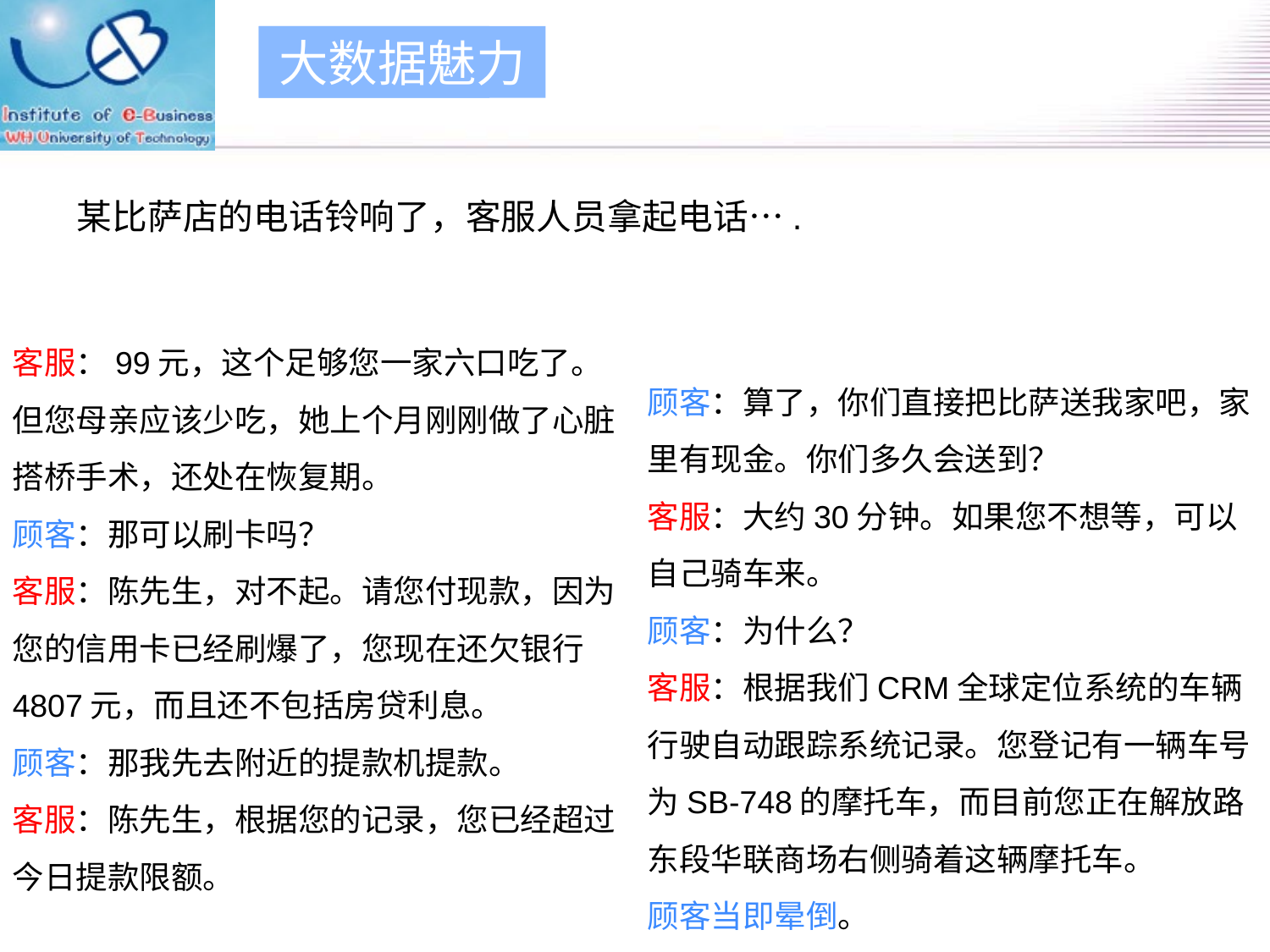

大数据魅力
前言
某比萨店的电话铃响了，客服人员拿起电话….
客服：99元，这个足够您一家六口吃了。但您母亲应该少吃，她上个月刚刚做了心脏搭桥手术，还处在恢复期。
顾客：那可以刷卡吗？
客服：陈先生，对不起。请您付现款，因为您的信用卡已经刷爆了，您现在还欠银行4807元，而且还不包括房贷利息。
顾客：那我先去附近的提款机提款。
客服：陈先生，根据您的记录，您已经超过今日提款限额。
顾客：算了，你们直接把比萨送我家吧，家里有现金。你们多久会送到？ 
客服：大约30分钟。如果您不想等，可以自己骑车来。
顾客：为什么？
客服：根据我们CRM全球定位系统的车辆行驶自动跟踪系统记录。您登记有一辆车号为SB-748的摩托车，而目前您正在解放路东段华联商场右侧骑着这辆摩托车。
顾客当即晕倒。